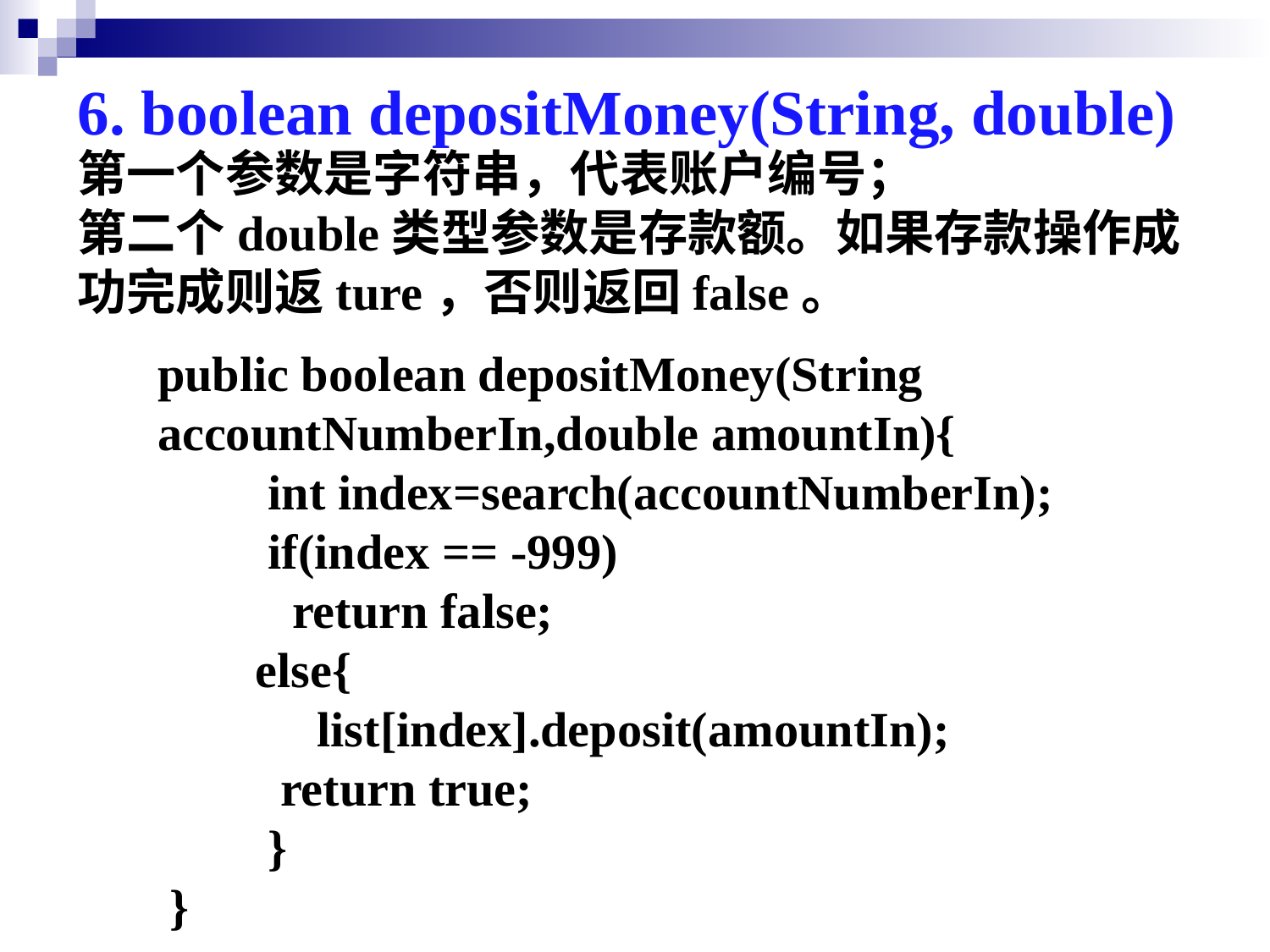

6. boolean depositMoney(String, double)
第一个参数是字符串，代表账户编号；
第二个double类型参数是存款额。如果存款操作成功完成则返ture，否则返回false。
public boolean depositMoney(String accountNumberIn,double amountIn){
         int index=search(accountNumberIn);
         if(index == -999)
           return false;
        else{
             list[index].deposit(amountIn);
          return true;
         }
 }